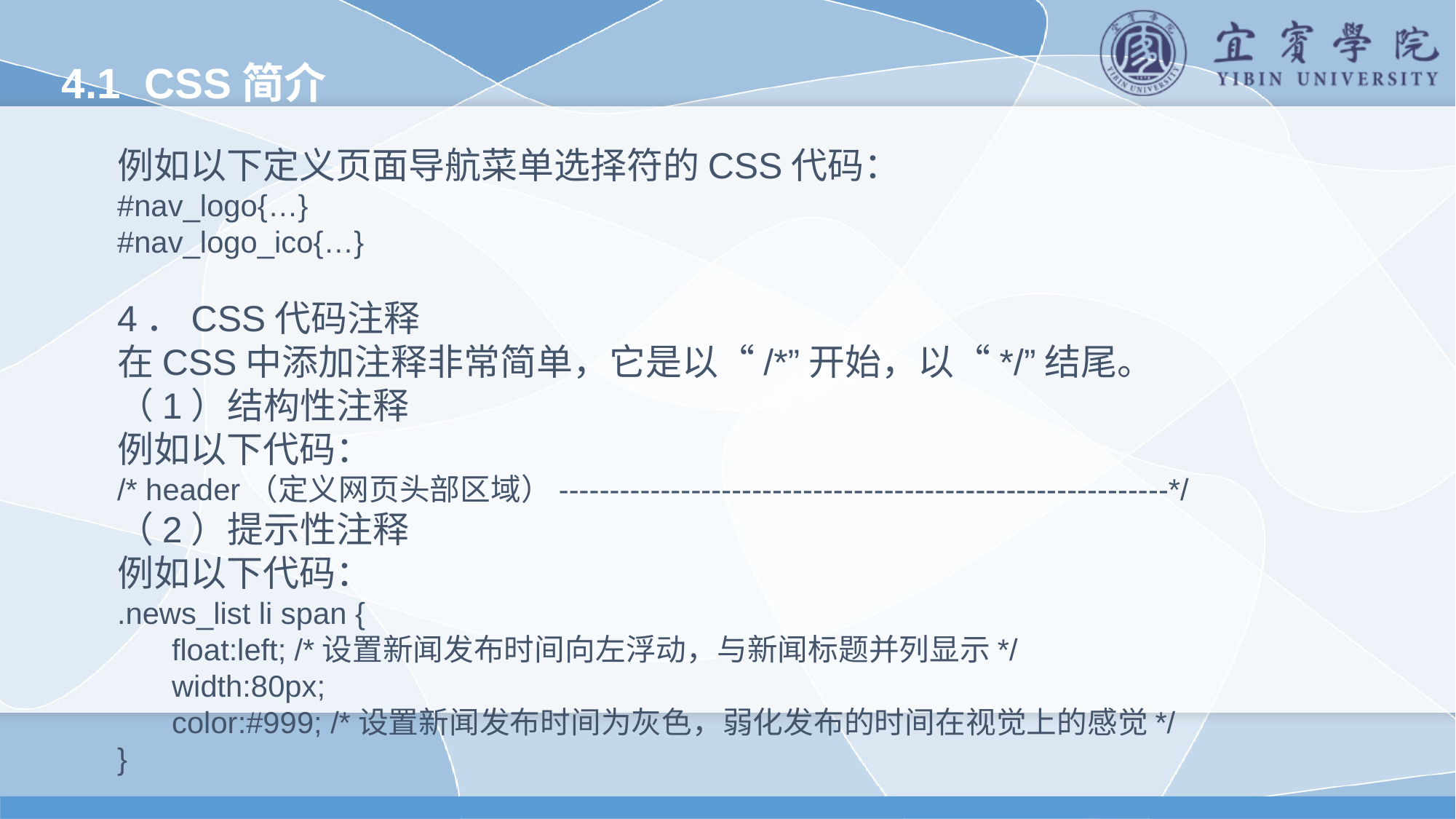

4.1  CSS简介
例如以下定义页面导航菜单选择符的CSS代码：
#nav_logo{…}
#nav_logo_ico{…}

4．CSS代码注释
在CSS中添加注释非常简单，它是以“/*”开始，以“*/”结尾。
（1）结构性注释
例如以下代码：
/* header（定义网页头部区域）------------------------------------------------------------*/
（2）提示性注释
例如以下代码：
.news_list li span {
	float:left; /*设置新闻发布时间向左浮动，与新闻标题并列显示*/
	width:80px;
	color:#999; /*设置新闻发布时间为灰色，弱化发布的时间在视觉上的感觉*/
}